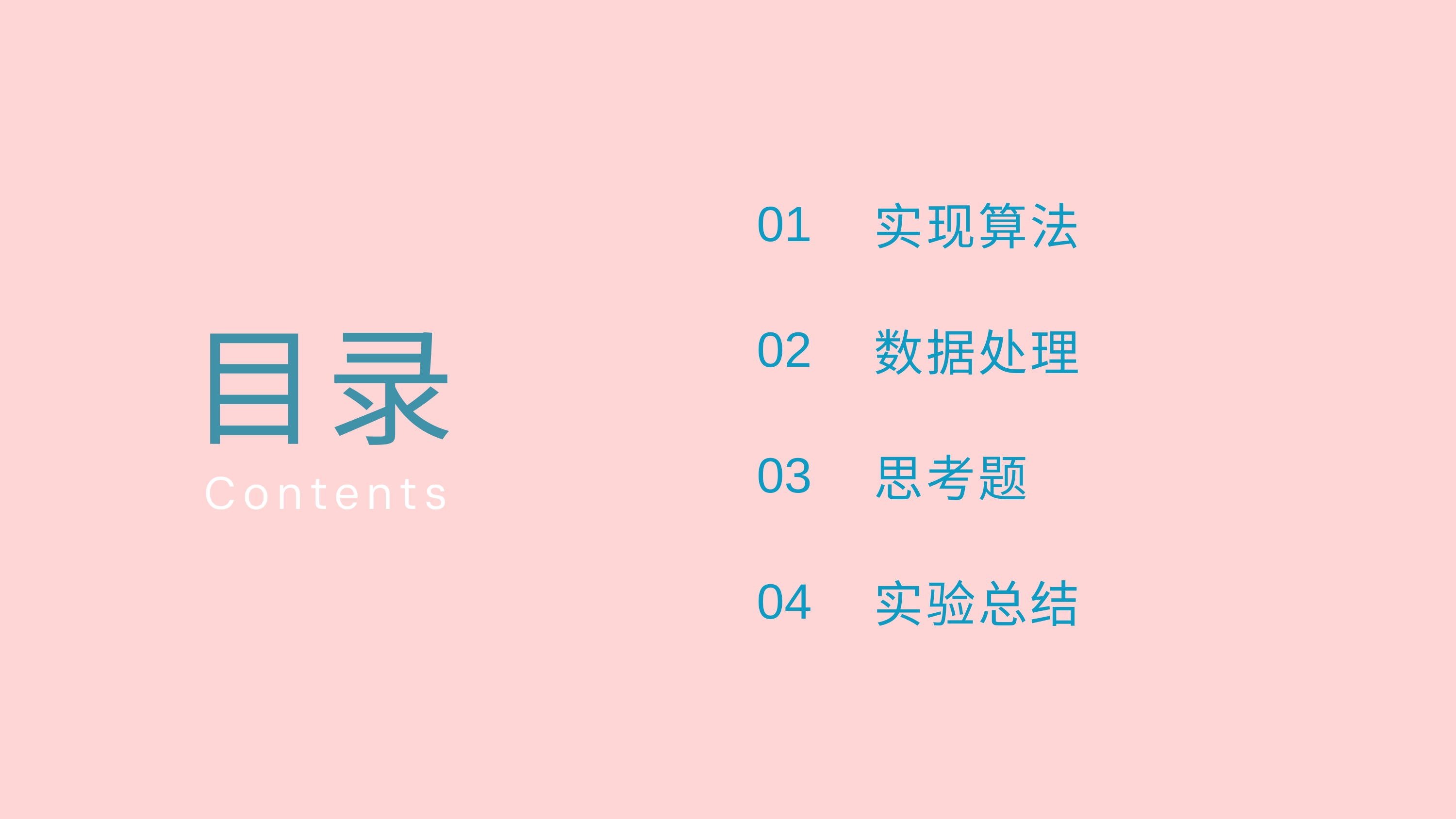

实现算法
01
数据处理
02
思考题
03
实验总结
04
目录
Contents